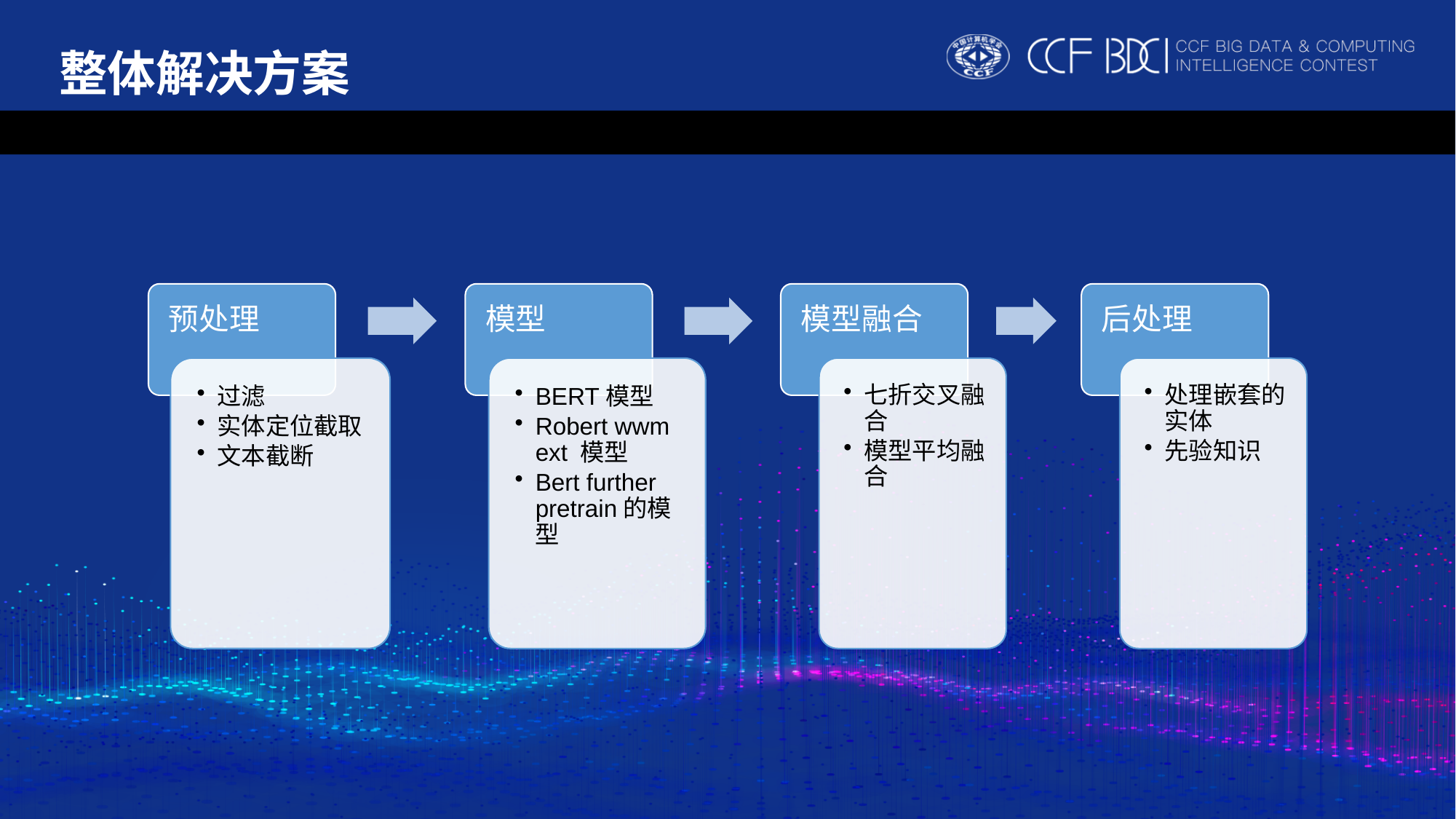

整体解决方案

预处理
过滤
实体定位截取
文本截断

模型
BERT模型
Robert wwm ext 模型
Bert further pretrain的模型

模型融合
七折交叉融合
模型平均融合

后处理
处理嵌套的实体
先验知识